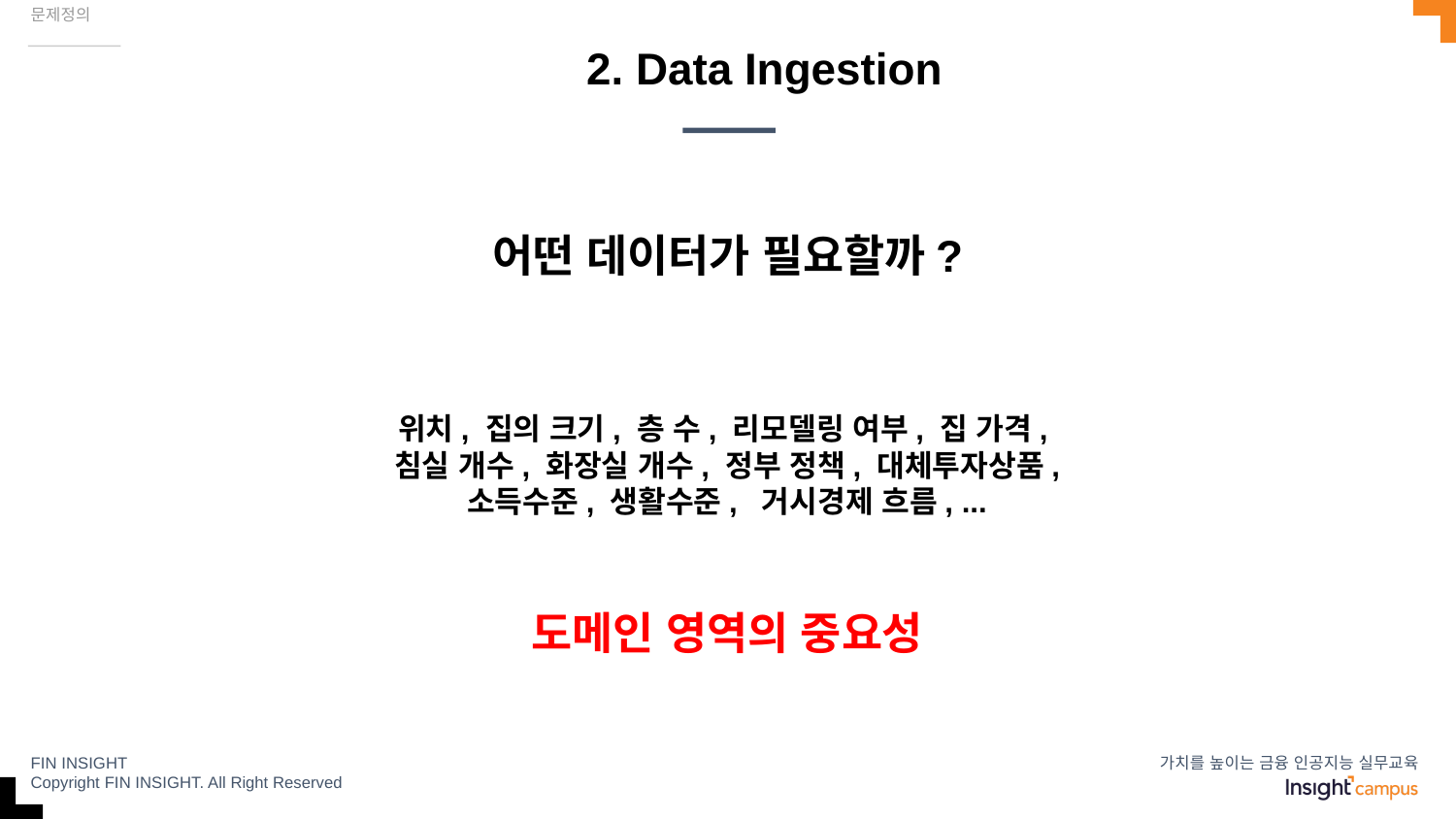

문제정의
# 2. Data Ingestion

어떤 데이터가 필요할까?
위치, 집의 크기, 층 수, 리모델링 여부, 집 가격,
침실 개수, 화장실 개수, 정부 정책, 대체투자상품, 소득수준, 생활수준,  거시경제 흐름, ...
도메인 영역의 중요성